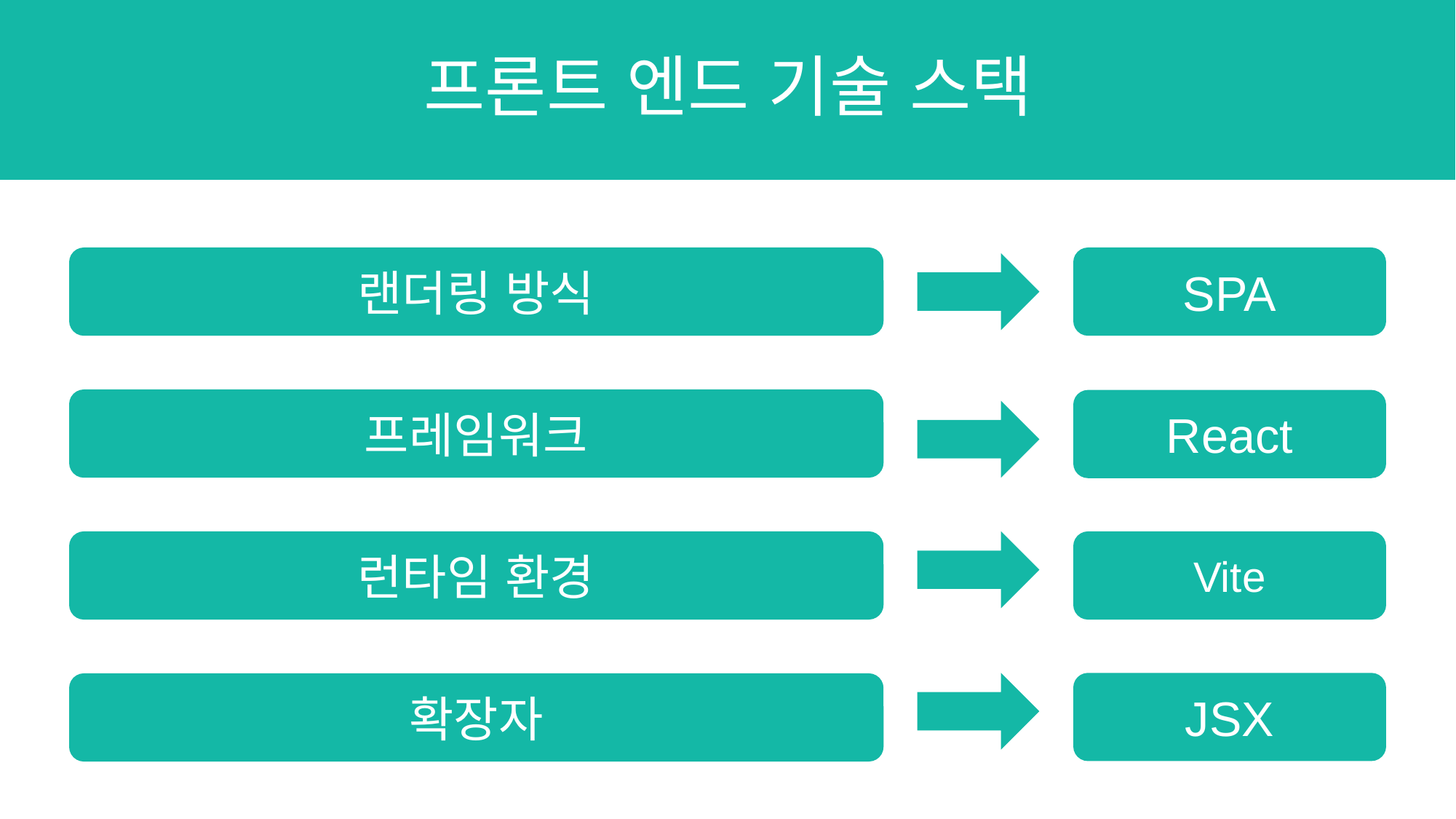

프론트 엔드 기술 스택
랜더링 방식
SPA

프레임워크
React

런타임 환경

Vite

JSX
확장자